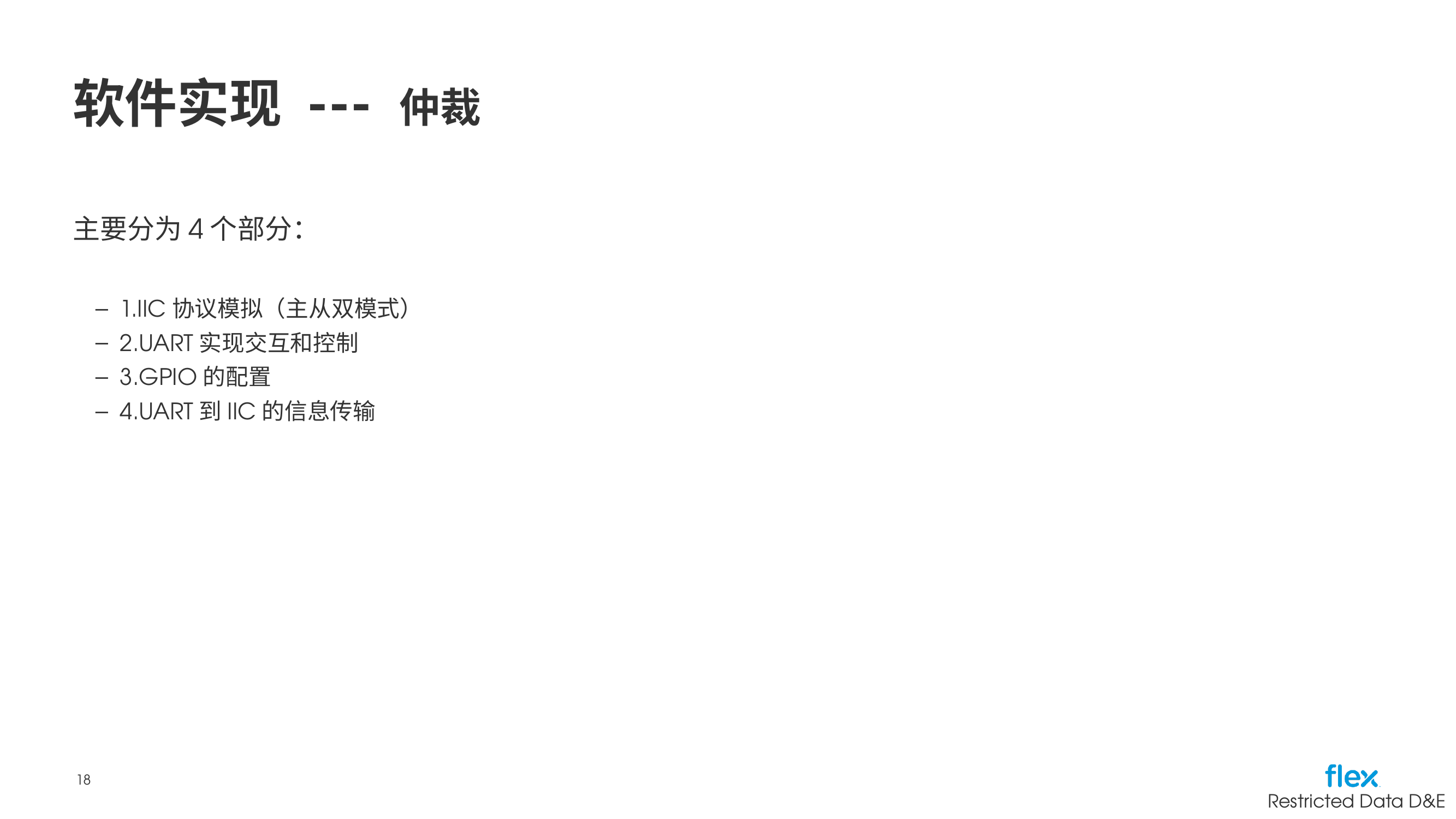

# 软件实现 --- 仲裁

主要分为4个部分：

1.IIC协议模拟（主从双模式）
2.UART实现交互和控制
3.GPIO的配置
4.UART到IIC的信息传输